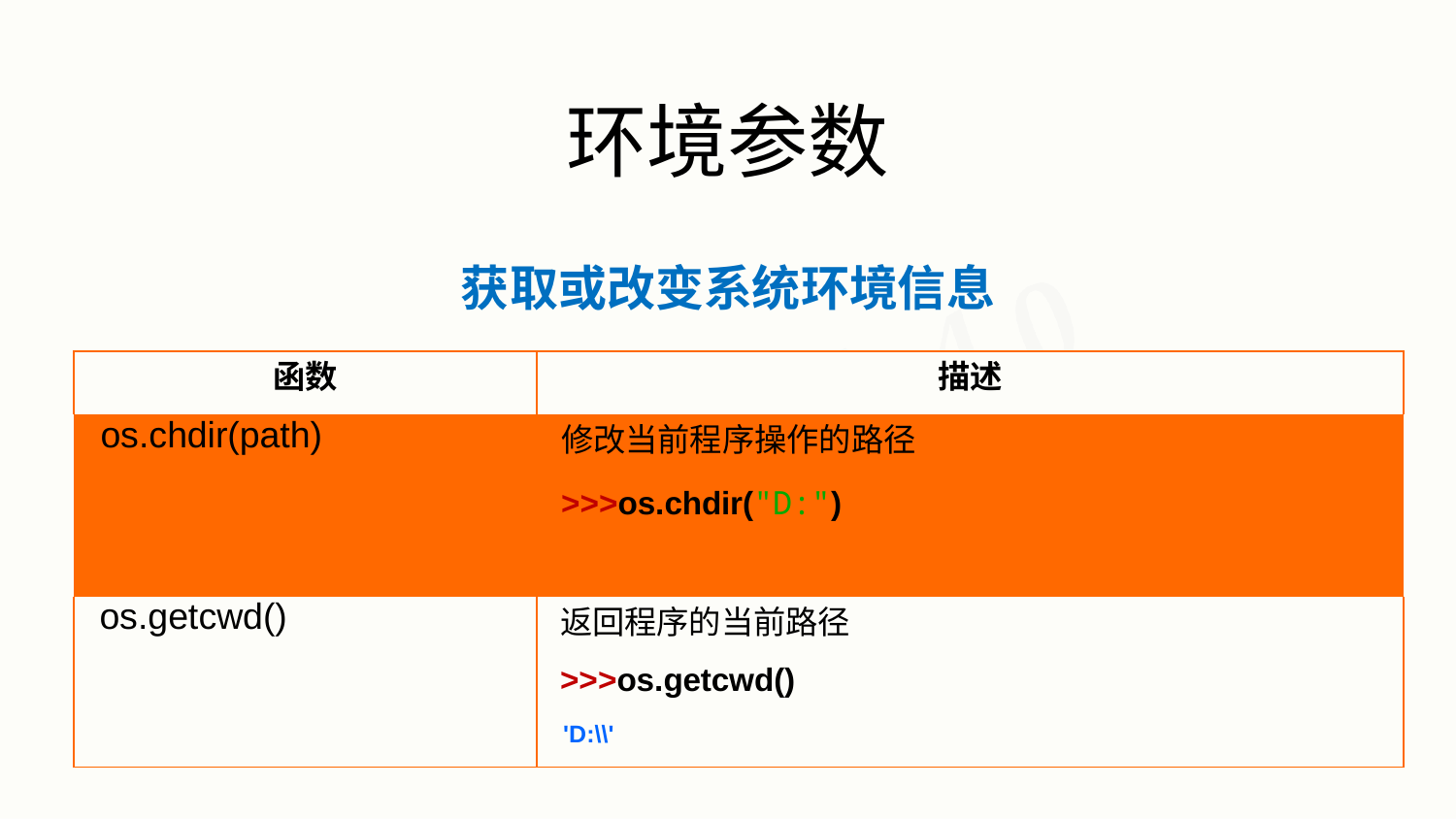

# 环境参数
获取或改变系统环境信息

| 函数 | 描述 |
| --- | --- |
| os.chdir(path) | 修改当前程序操作的路径 >>>os.chdir("D:") |
| os.getcwd() | 返回程序的当前路径 >>>os.getcwd() 'D:\\' |